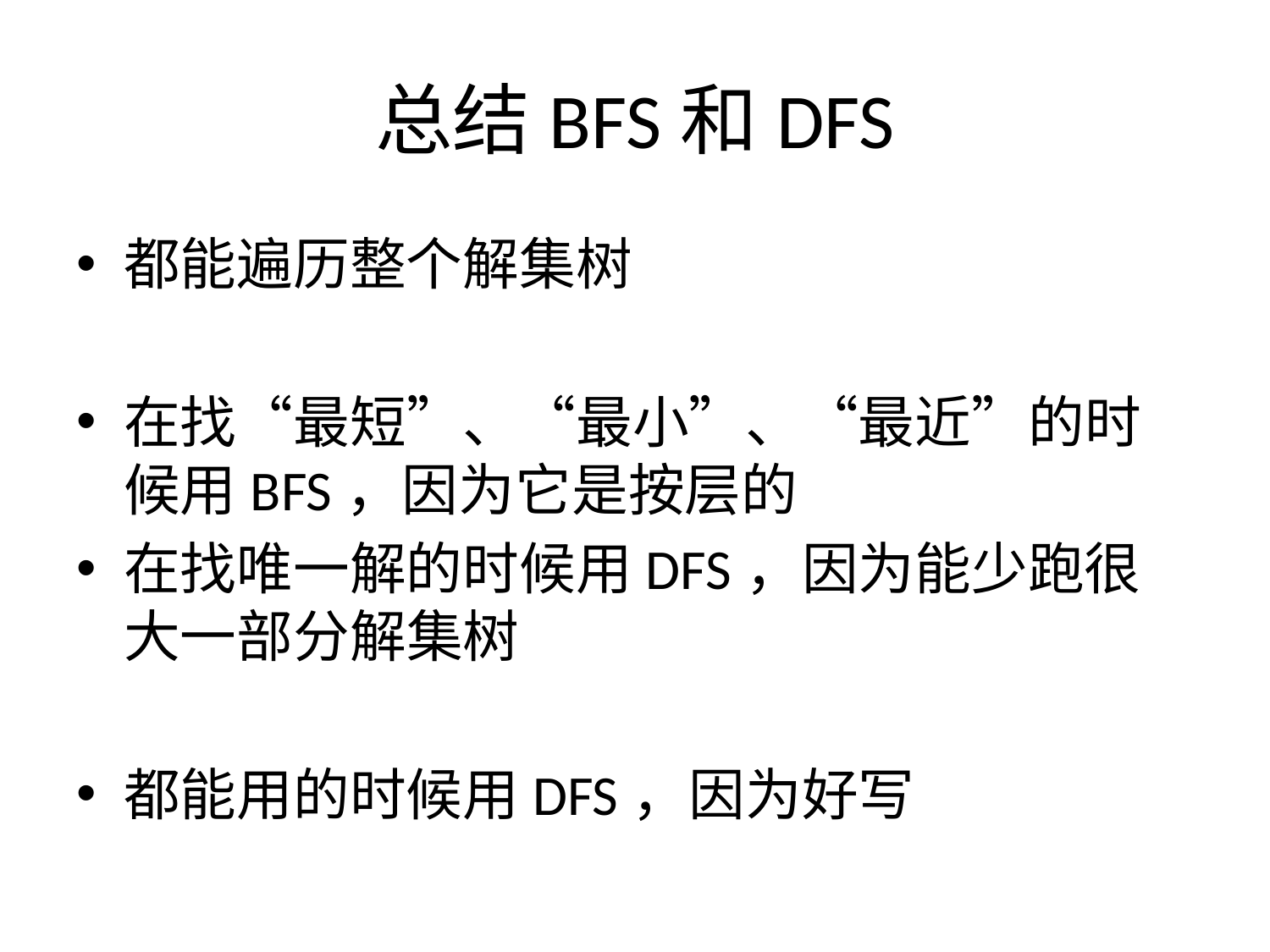

# 总结BFS和DFS
都能遍历整个解集树

在找“最短”、“最小”、“最近”的时候用BFS，因为它是按层的
在找唯一解的时候用DFS，因为能少跑很大一部分解集树

都能用的时候用DFS，因为好写